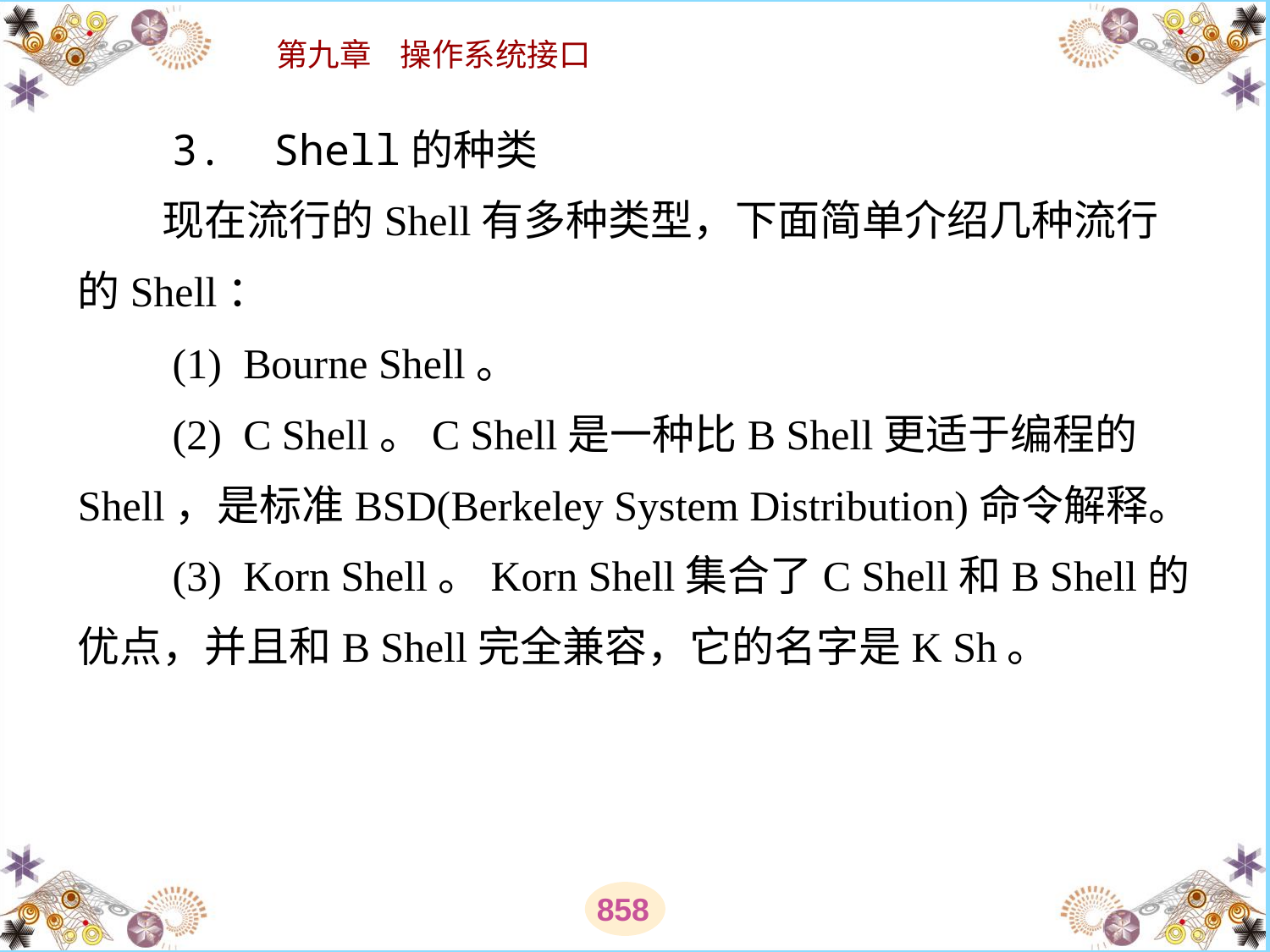

# 3.  Shell的种类 　　现在流行的Shell有多种类型，下面简单介绍几种流行的Shell： 　　(1)  Bourne Shell。 　　(2)  C Shell。C Shell是一种比B Shell更适于编程的Shell，是标准BSD(Berkeley System Distribution)命令解释。 　　(3)  Korn Shell。Korn Shell集合了C Shell和B Shell的优点，并且和B Shell完全兼容，它的名字是K Sh。